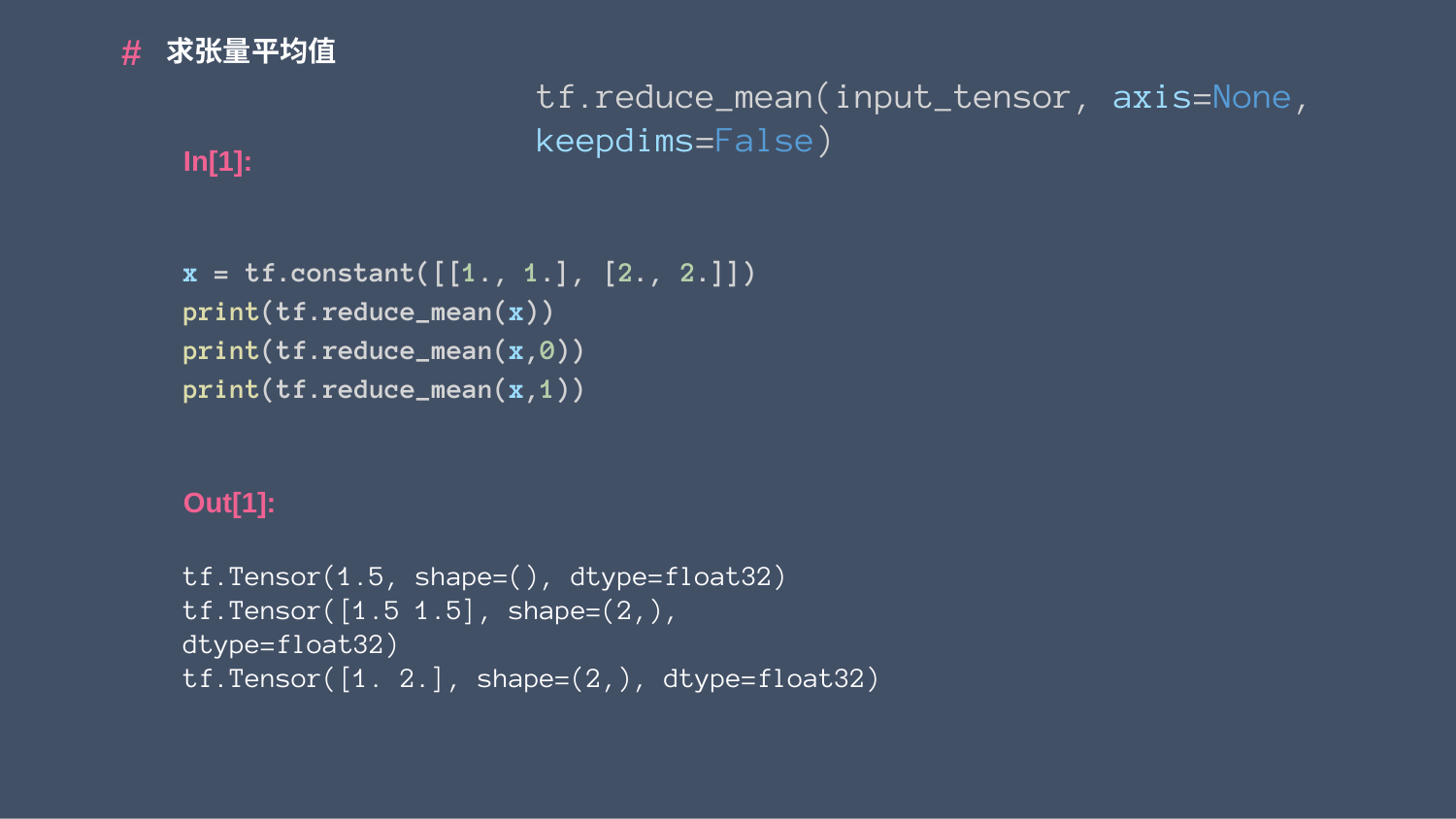

求张量平均值
tf.reduce_mean(input_tensor, axis=None, keepdims=False)
x = tf.constant([[1., 1.], [2., 2.]])
print(tf.reduce_mean(x))
print(tf.reduce_mean(x,0))
print(tf.reduce_mean(x,1))

tf.Tensor(1.5, shape=(), dtype=float32)
tf.Tensor([1.5 1.5], shape=(2,), dtype=float32)
tf.Tensor([1. 2.], shape=(2,), dtype=float32)